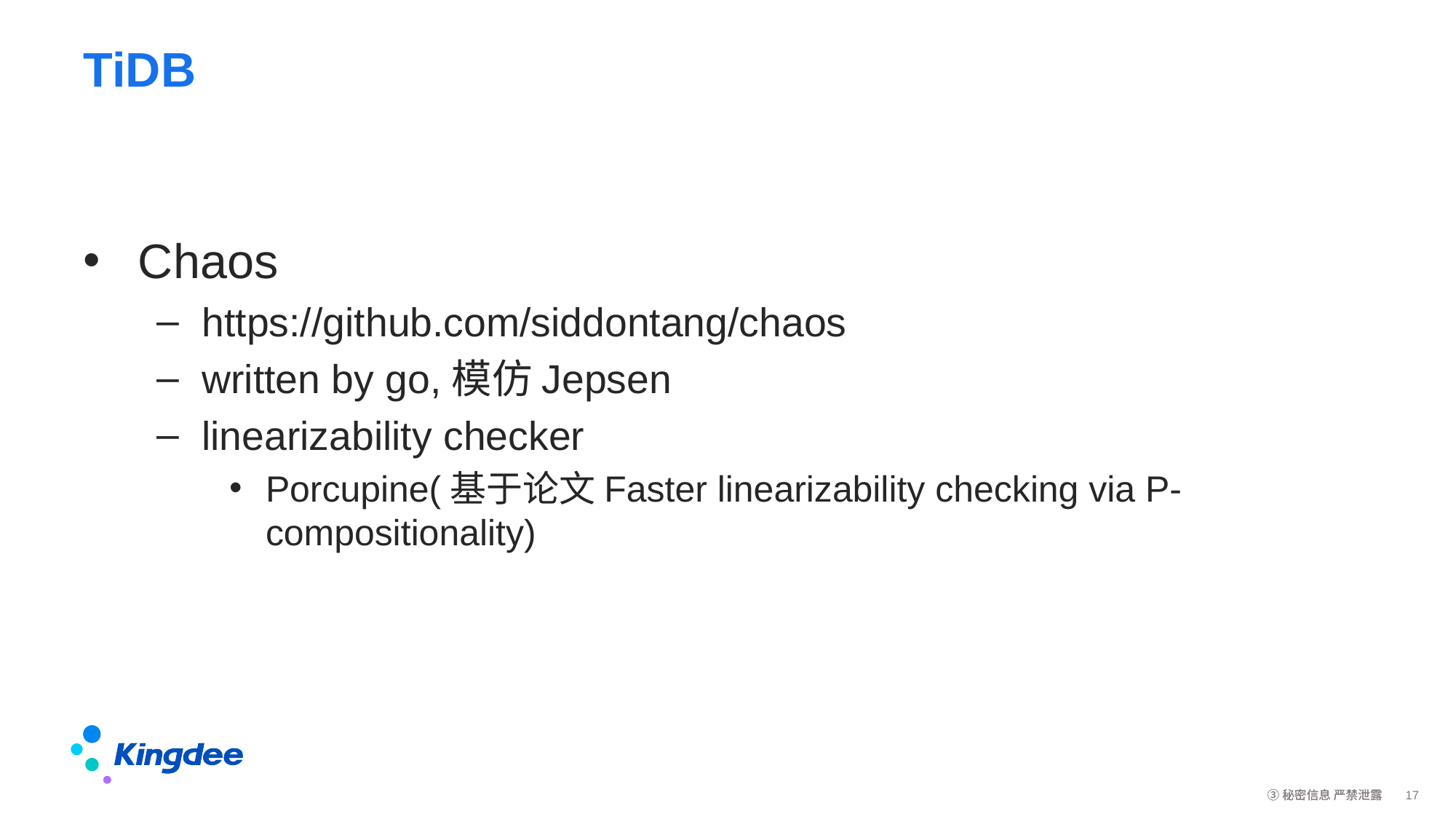

# TiDB
Chaos
https://github.com/siddontang/chaos
written by go,模仿Jepsen
linearizability checker
Porcupine(基于论文Faster linearizability checking via P-compositionality)